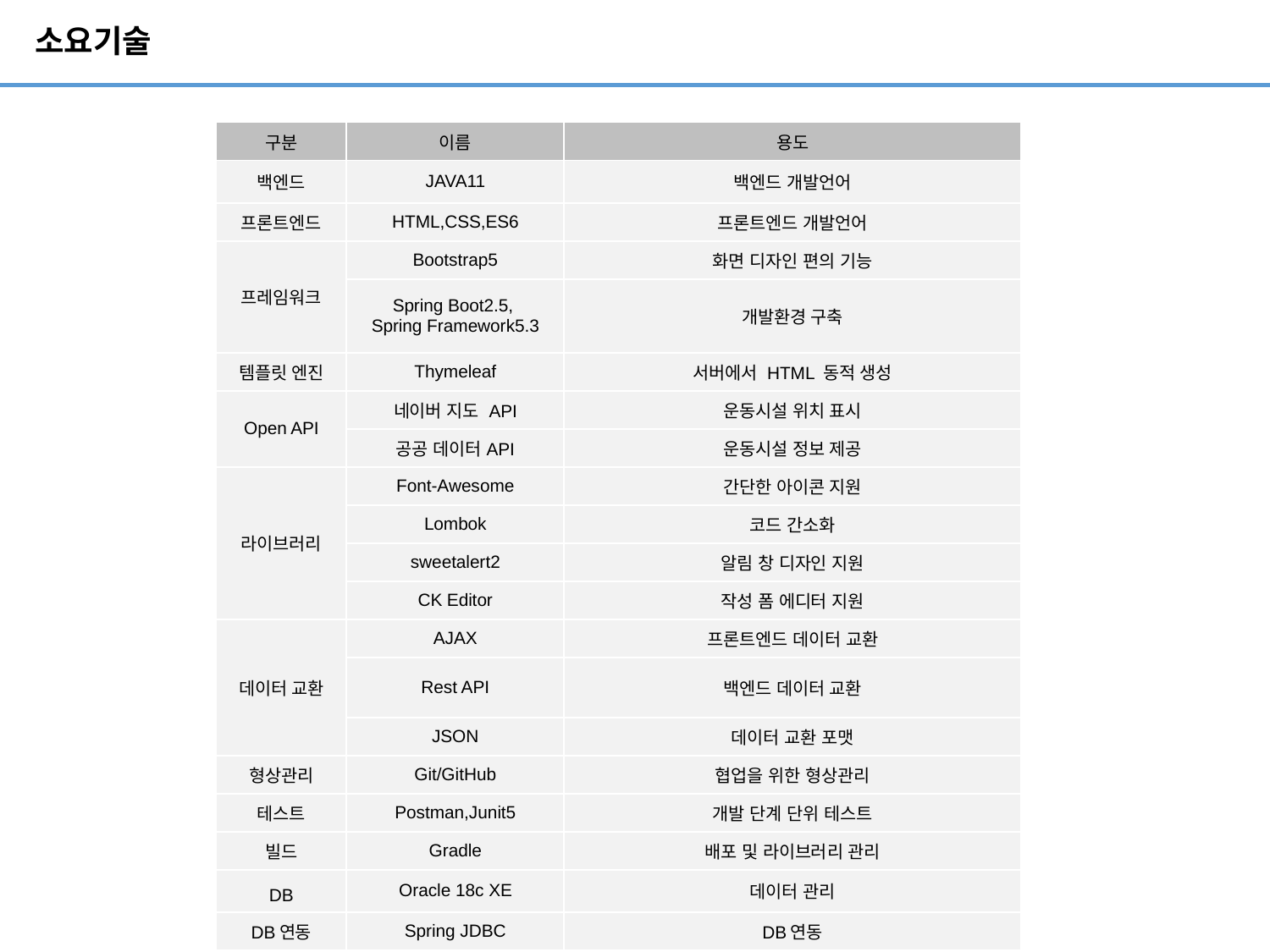

# 소요기술

| 구분 | 이름 | 용도 |
| --- | --- | --- |
| 백엔드 | JAVA11 | 백엔드 개발언어 |
| 프론트엔드 | HTML,CSS,ES6 | 프론트엔드 개발언어 |
| 프레임워크 | Bootstrap5 | 화면 디자인 편의 기능 |
|  | Spring Boot2.5, Spring Framework5.3 | 개발환경 구축 |
| 템플릿 엔진 | Thymeleaf | 서버에서 HTML 동적 생성 |
| Open API | 네이버 지도 API | 운동시설 위치 표시 |
|  | 공공 데이터API | 운동시설 정보 제공 |
| 라이브러리 | Font-Awesome | 간단한 아이콘 지원 |
|  | Lombok | 코드 간소화 |
|  | sweetalert2 | 알림 창 디자인 지원 |
|  | CK Editor | 작성 폼 에디터 지원 |
| 데이터 교환 | AJAX | 프론트엔드 데이터 교환 |
|  | Rest API | 백엔드 데이터 교환 |
|  | JSON | 데이터 교환 포맷 |
| 형상관리 | Git/GitHub | 협업을 위한 형상관리 |
| 테스트 | Postman,Junit5 | 개발 단계 단위 테스트 |
| 빌드 | Gradle | 배포 및 라이브러리 관리 |
| DB | Oracle 18c XE | 데이터 관리 |
| DB연동 | Spring JDBC | DB연동 |